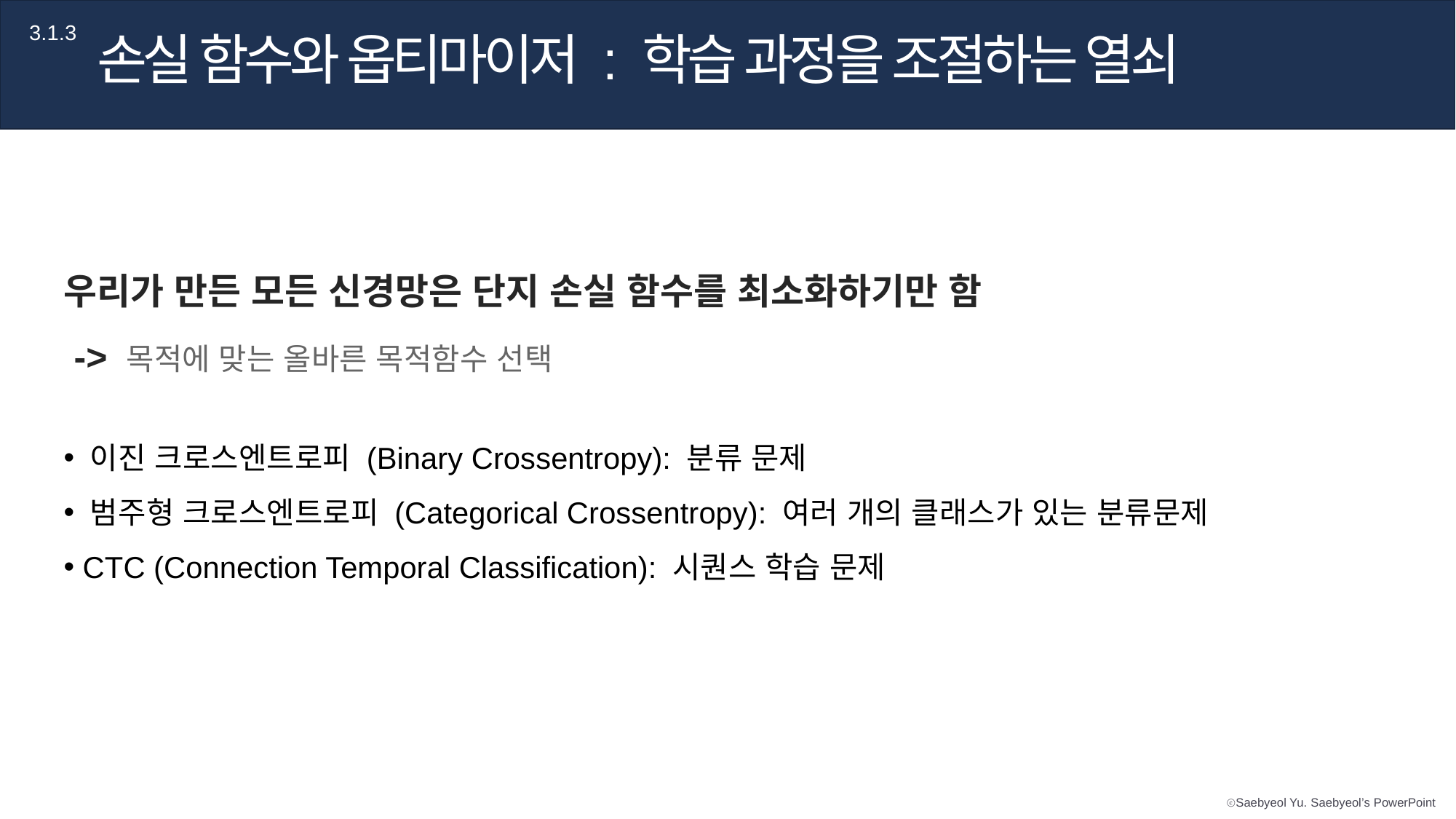

3.1.3
손실 함수와 옵티마이저 : 학습 과정을 조절하는 열쇠
우리가 만든 모든 신경망은 단지 손실 함수를 최소화하기만 함
 -> 목적에 맞는 올바른 목적함수 선택

 이진 크로스엔트로피 (Binary Crossentropy): 분류 문제
 범주형 크로스엔트로피 (Categorical Crossentropy): 여러 개의 클래스가 있는 분류문제
 CTC (Connection Temporal Classification): 시퀀스 학습 문제